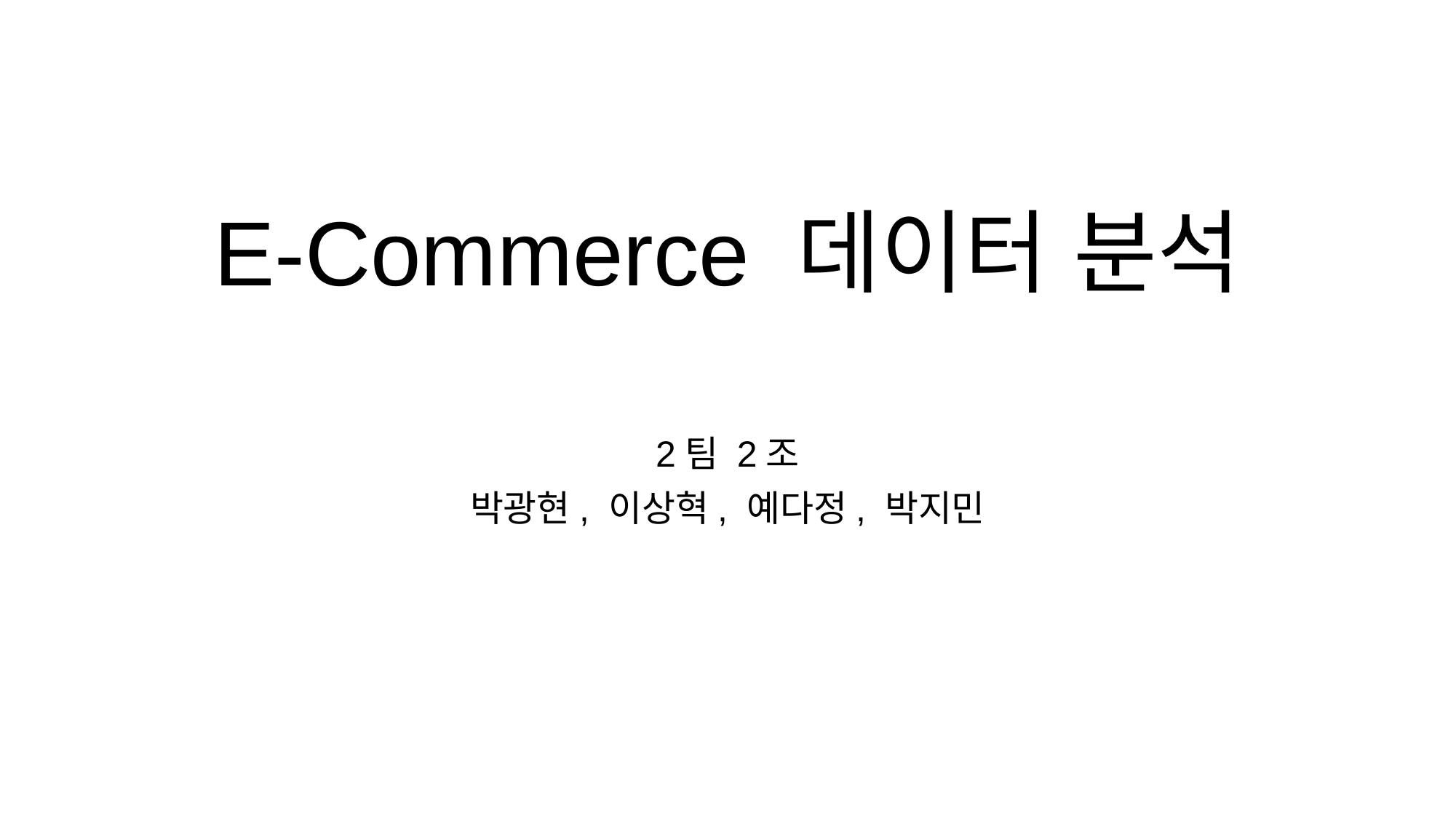

# E-Commerce 데이터 분석
2팀 2조
박광현, 이상혁, 예다정, 박지민